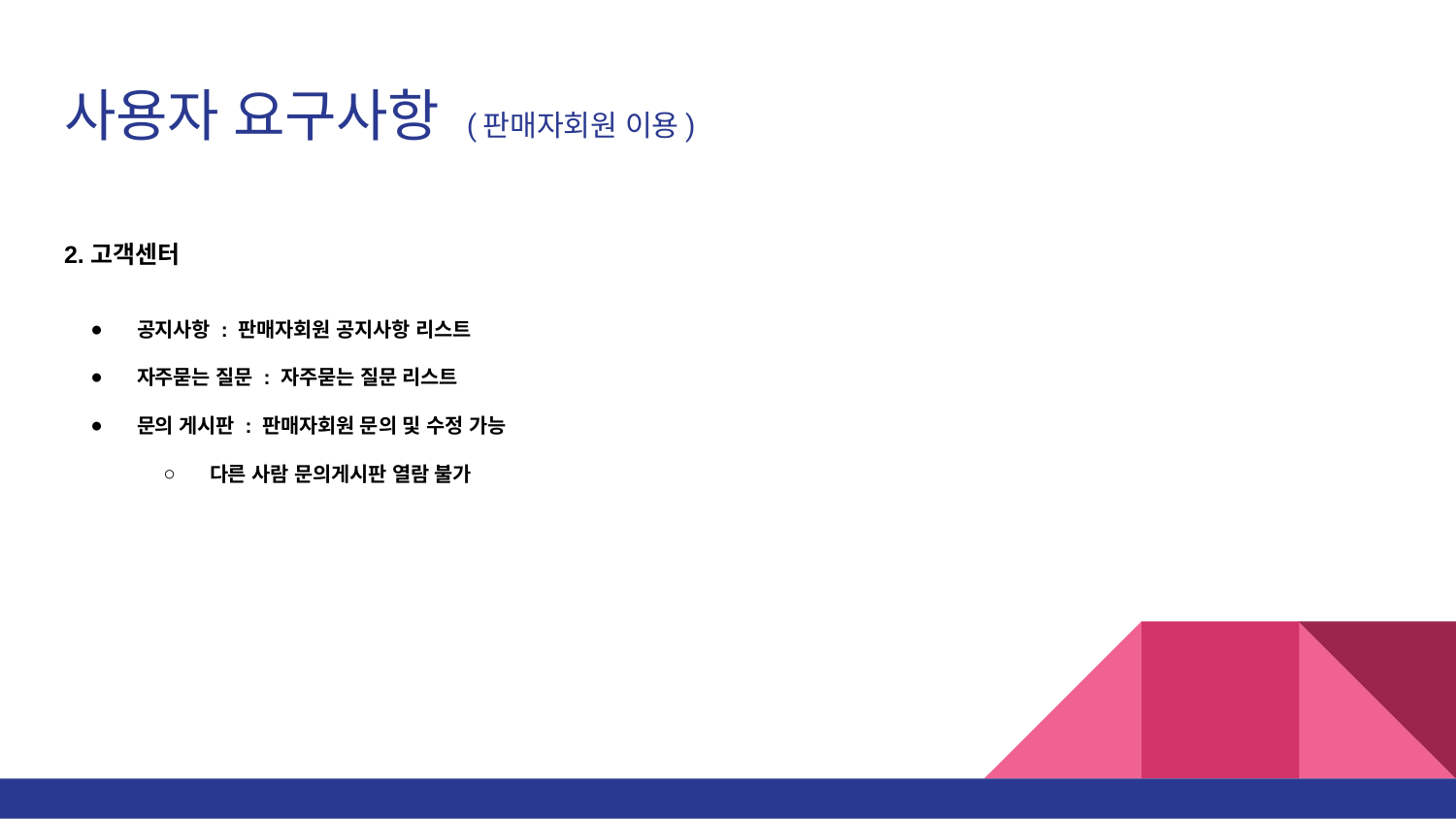

# 사용자 요구사항 (판매자회원 이용)
2.고객센터
공지사항 : 판매자회원 공지사항 리스트
자주묻는 질문 : 자주묻는 질문 리스트
문의 게시판 : 판매자회원 문의 및 수정 가능
다른 사람 문의게시판 열람 불가